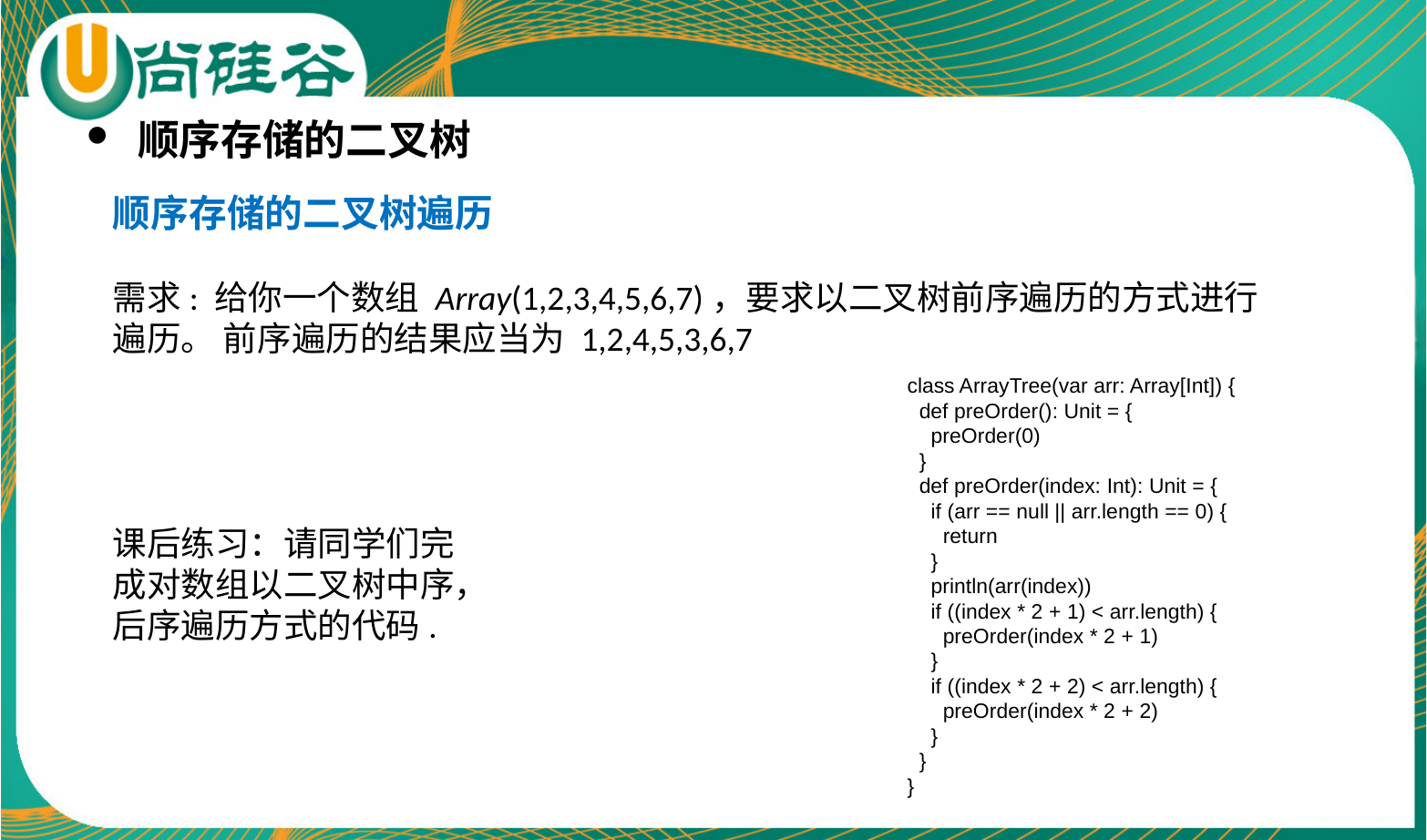

顺序存储的二叉树
顺序存储的二叉树遍历

需求: 给你一个数组 Array(1,2,3,4,5,6,7)，要求以二叉树前序遍历的方式进行遍历。 前序遍历的结果应当为 1,2,4,5,3,6,7

课后练习：请同学们完
成对数组以二叉树中序，
后序遍历方式的代码.

class ArrayTree(var arr: Array[Int]) {
  def preOrder(): Unit = {
    preOrder(0)
  }
  def preOrder(index: Int): Unit = {
    if (arr == null || arr.length == 0) {
      return
    }
    println(arr(index))
    if ((index * 2 + 1) < arr.length) {
      preOrder(index * 2 + 1)
    }
    if ((index * 2 + 2) < arr.length) {
      preOrder(index * 2 + 2)
    }
  }
}